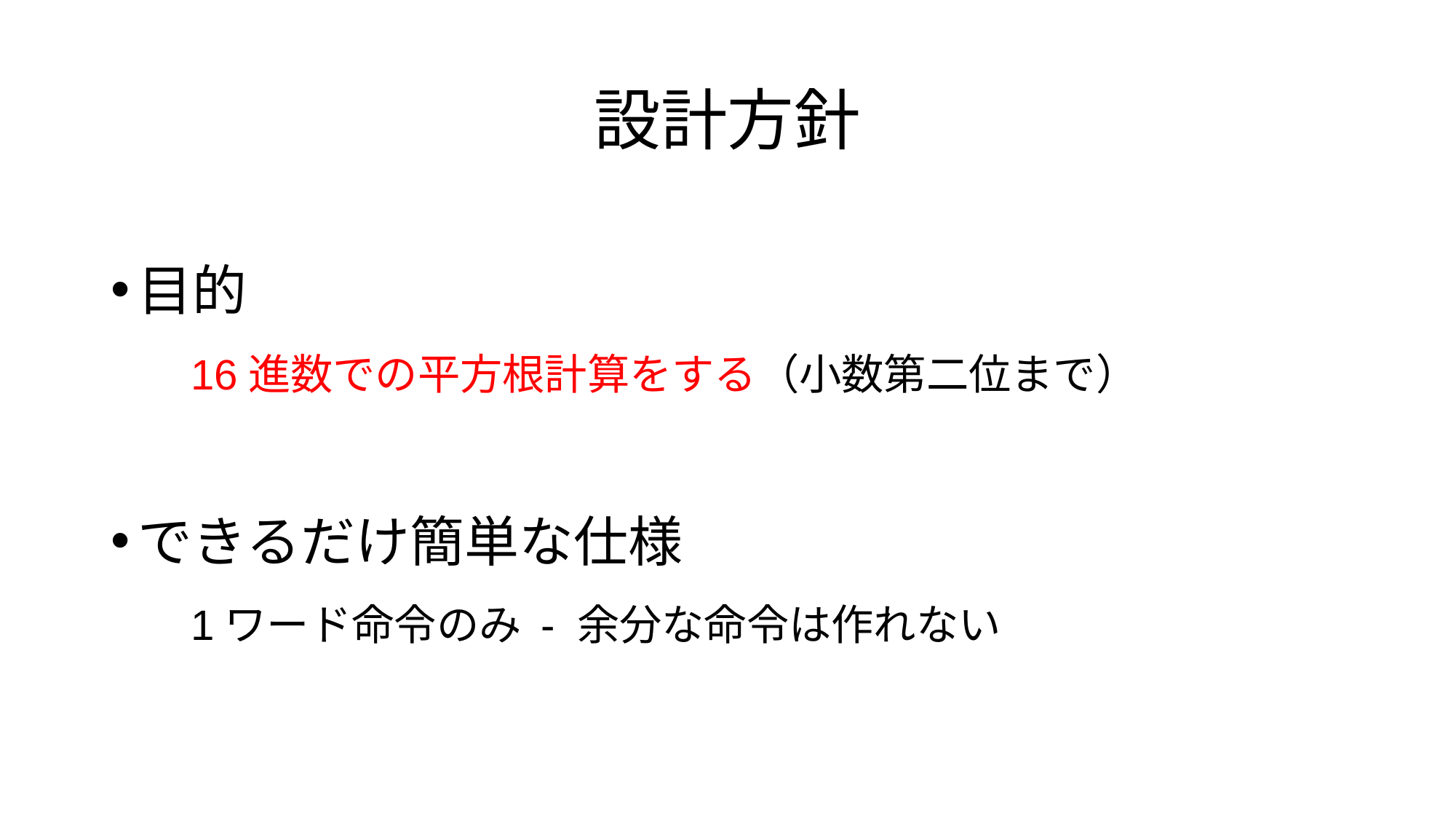

# 設計方針
目的
　16進数での平方根計算をする（小数第二位まで）

できるだけ簡単な仕様
　1ワード命令のみ - 余分な命令は作れない